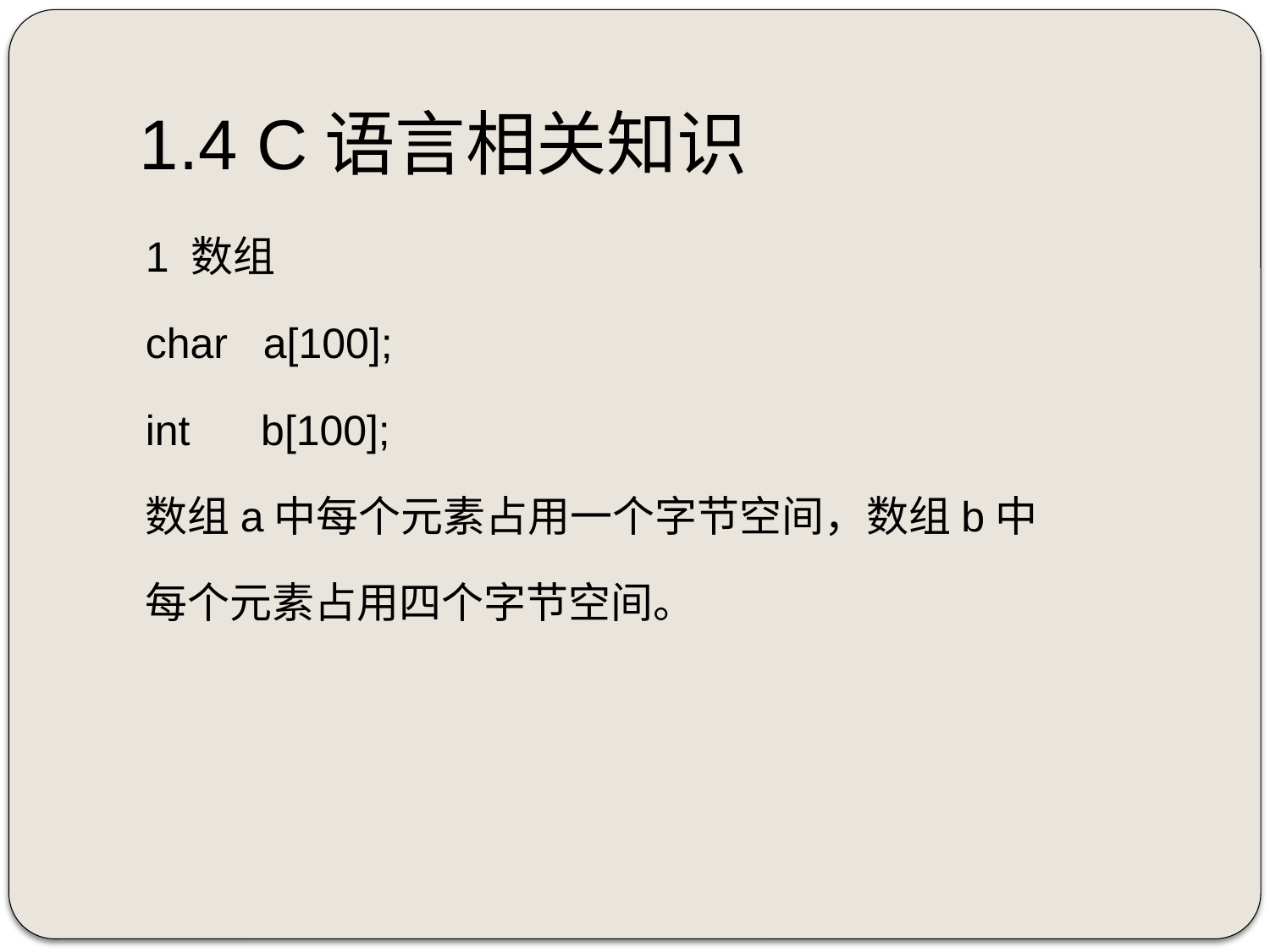

# 1.4 C语言相关知识
1 数组
char   a[100];
int      b[100];
数组a中每个元素占用一个字节空间，数组b中
每个元素占用四个字节空间。